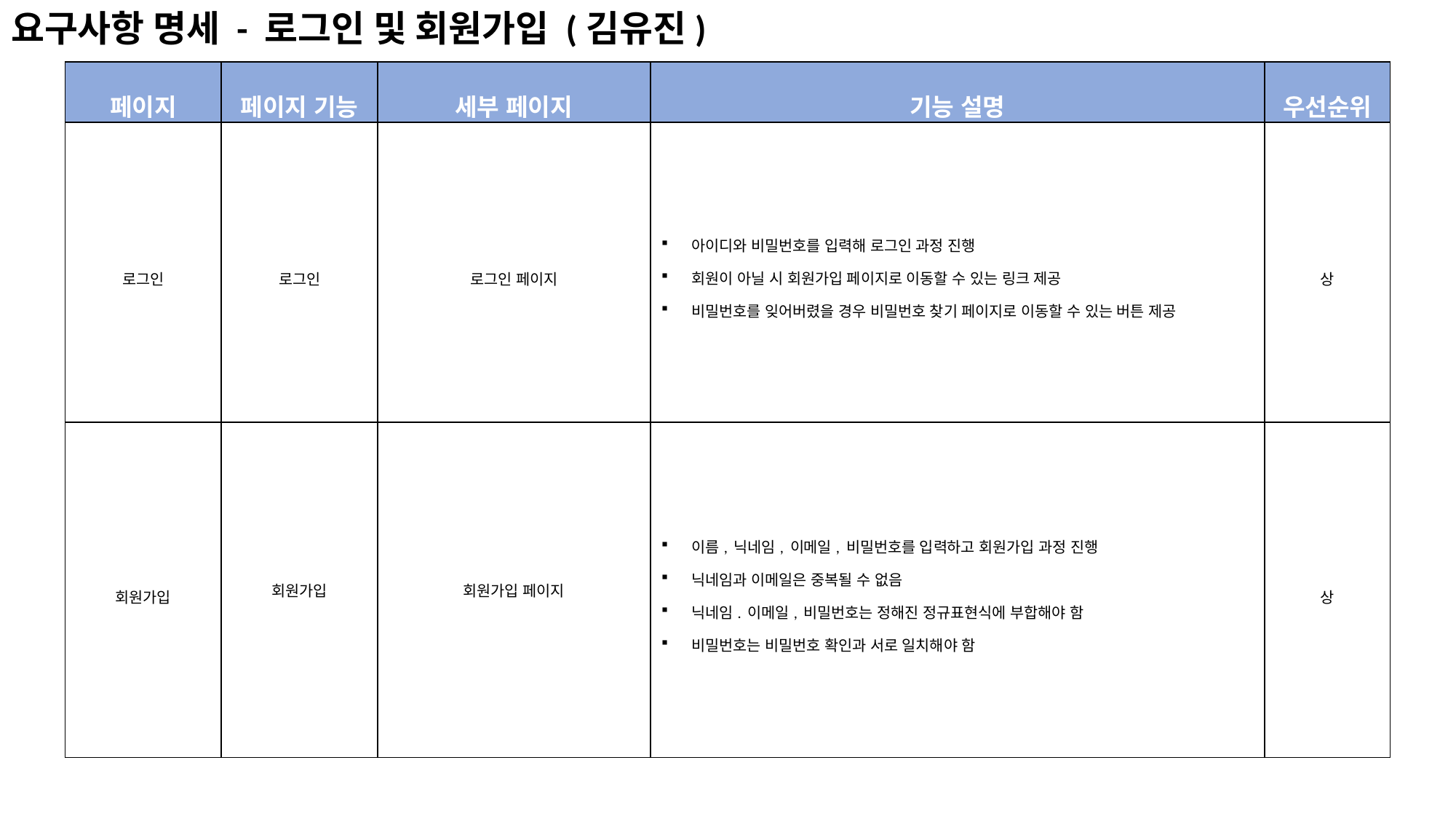

요구사항 명세 - 로그인 및 회원가입 (김유진)
| 페이지 | 페이지 기능 | 세부 페이지 | 기능 설명 | 우선순위 |
| --- | --- | --- | --- | --- |
| 로그인 | 로그인 | 로그인 페이지 | 아이디와 비밀번호를 입력해 로그인 과정 진행 회원이 아닐 시 회원가입 페이지로 이동할 수 있는 링크 제공 비밀번호를 잊어버렸을 경우 비밀번호 찾기 페이지로 이동할 수 있는 버튼 제공 | 상 |
| 회원가입 | 회원가입 | 회원가입 페이지 | 이름, 닉네임, 이메일, 비밀번호를 입력하고 회원가입 과정 진행 닉네임과 이메일은 중복될 수 없음 닉네임. 이메일, 비밀번호는 정해진 정규표현식에 부합해야 함 비밀번호는 비밀번호 확인과 서로 일치해야 함 | 상 |